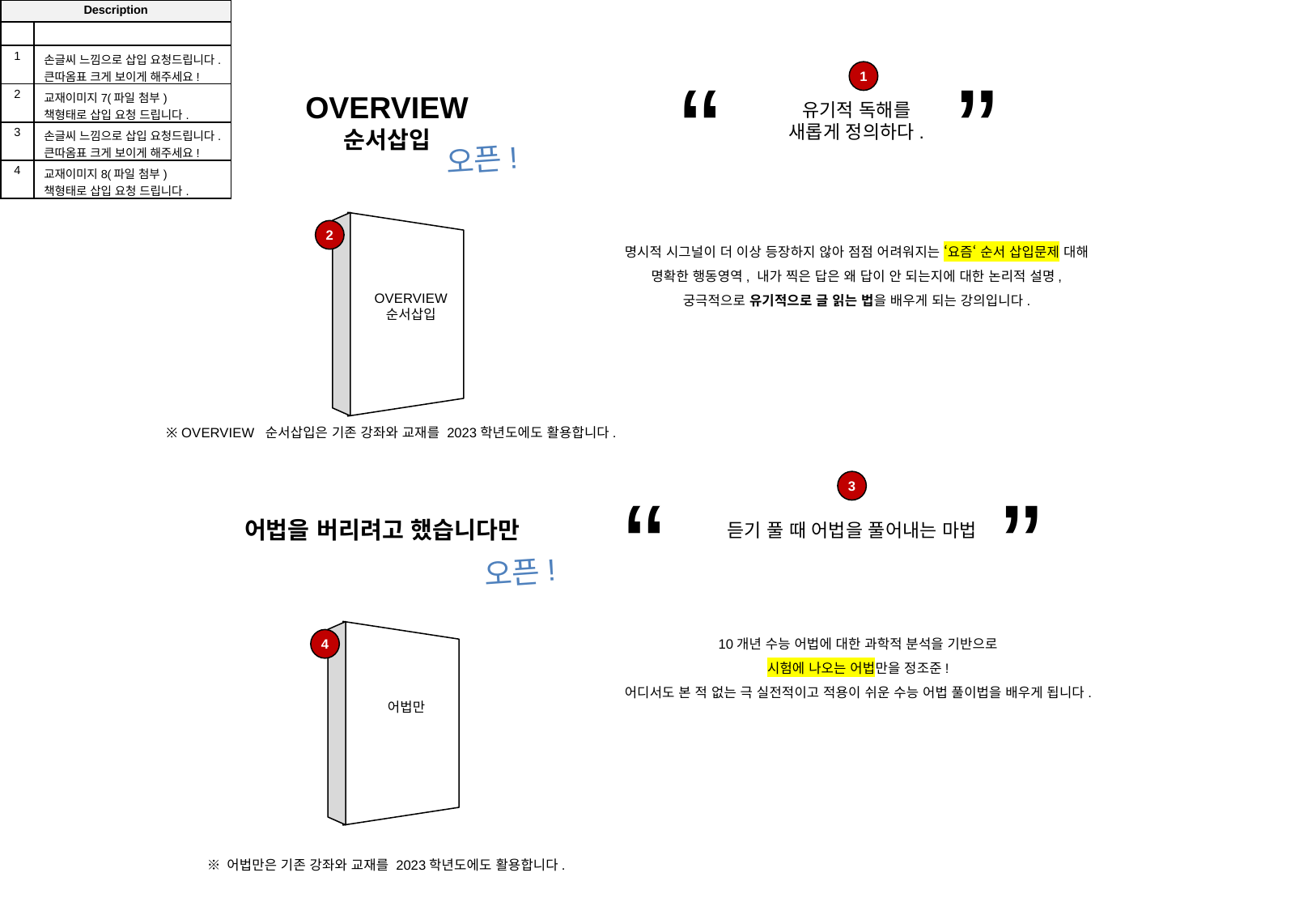

| Description |  |
| --- | --- |
|  |  |
| 1 | 손글씨 느낌으로 삽입 요청드립니다. 큰따옴표 크게 보이게 해주세요! |
| 2 | 교재이미지7(파일 첨부) 책형태로 삽입 요청 드립니다. |
| 3 | 손글씨 느낌으로 삽입 요청드립니다. 큰따옴표 크게 보이게 해주세요! |
| 4 | 교재이미지8(파일 첨부) 책형태로 삽입 요청 드립니다. |
“		 ”
OVERVIEW
순서삽입
유기적 독해를
새롭게 정의하다.
1
오픈!

2
명시적 시그널이 더 이상 등장하지 않아 점점 어려워지는 ‘요즘‘ 순서 삽입문제 대해
명확한 행동영역, 내가 찍은 답은 왜 답이 안 되는지에 대한 논리적 설명,
궁극적으로 유기적으로 글 읽는 법을 배우게 되는 강의입니다.
OVERVIEW
순서삽입
※ OVERVIEW  순서삽입은 기존 강좌와 교재를 2023학년도에도 활용합니다.
“		    ”
어법을 버리려고 했습니다만
듣기 풀 때 어법을 풀어내는 마법
3
오픈!
10개년 수능 어법에 대한 과학적 분석을 기반으로
시험에 나오는 어법만을 정조준!
어디서도 본 적 없는 극 실전적이고 적용이 쉬운 수능 어법 풀이법을 배우게 됩니다.

4
어법만
※ 어법만은 기존 강좌와 교재를 2023학년도에도 활용합니다.